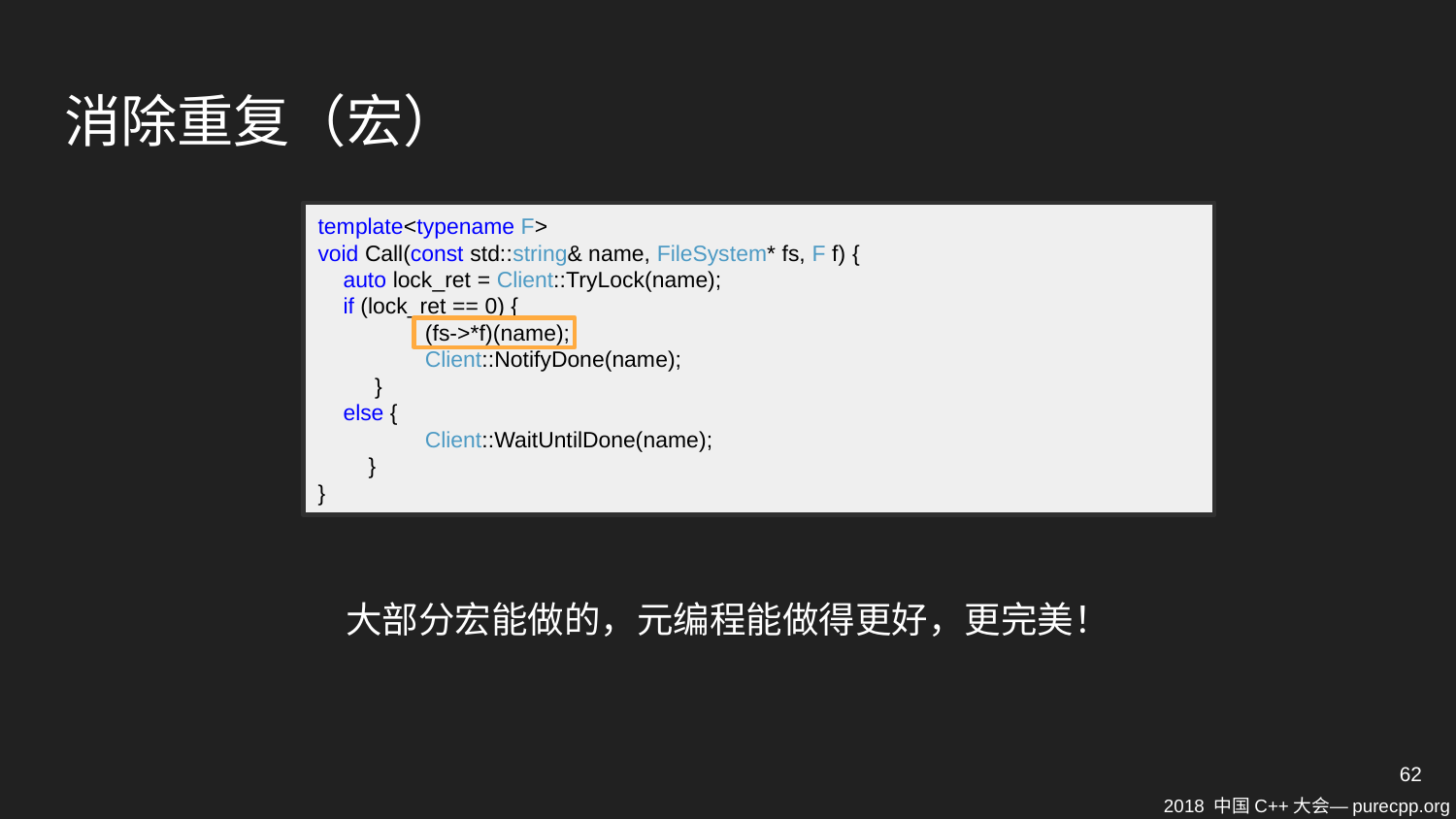

# 消除重复（宏）

template<typename F>
void Call(const std::string& name, FileSystem* fs, F f) {
    auto lock_ret = Client::TryLock(name);
    if (lock_ret == 0) {
                 (fs->*f)(name);
                 Client::NotifyDone(name);
         }
    else {
                 Client::WaitUntilDone(name);
        }
}

大部分宏能做的，元编程能做得更好，更完美！
62